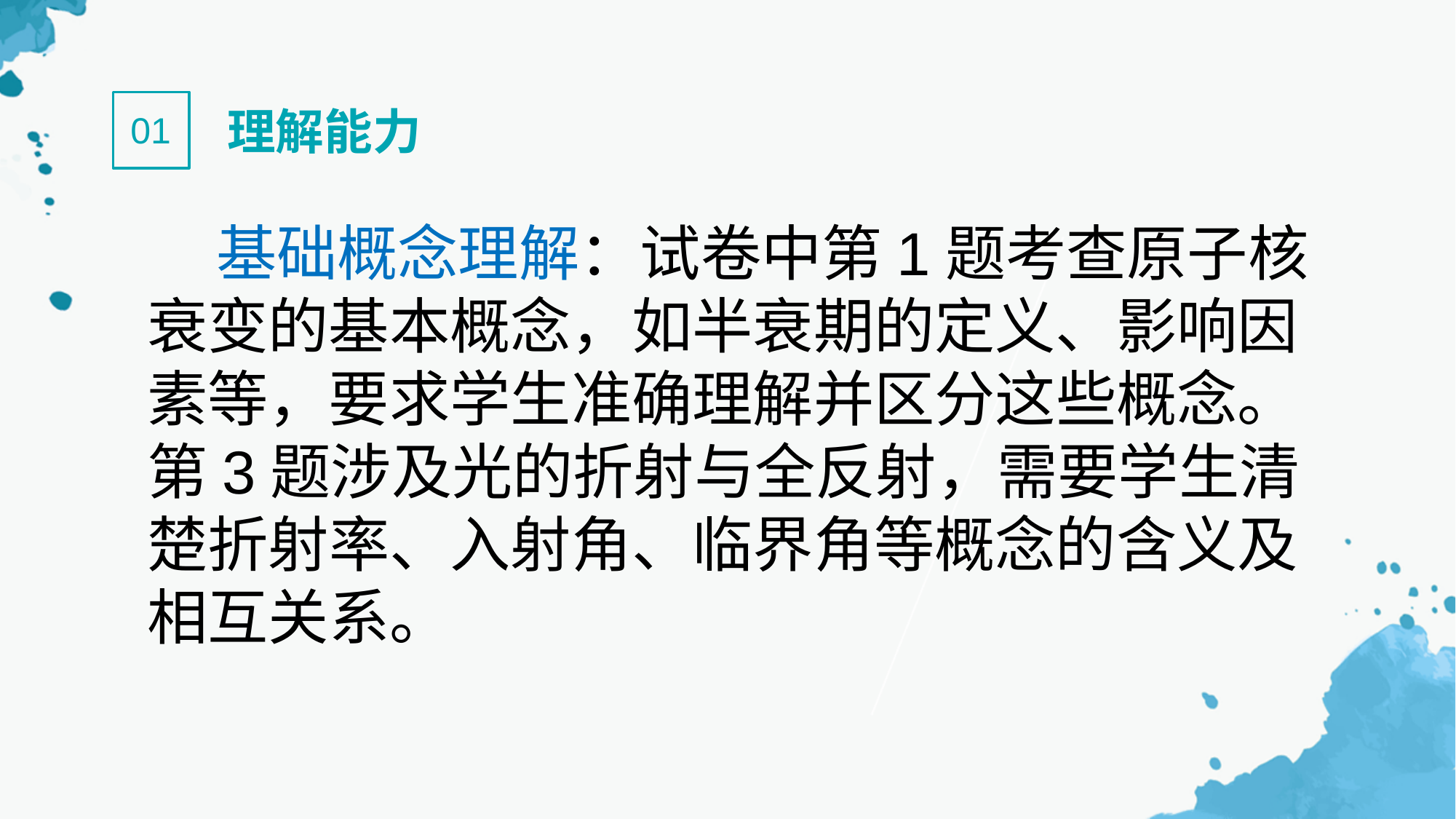

理解能力
01

    基础概念理解：试卷中第1题考查原子核衰变的基本概念，如半衰期的定义、影响因素等，要求学生准确理解并区分这些概念。第3题涉及光的折射与全反射，需要学生清楚折射率、入射角、临界角等概念的含义及相互关系。